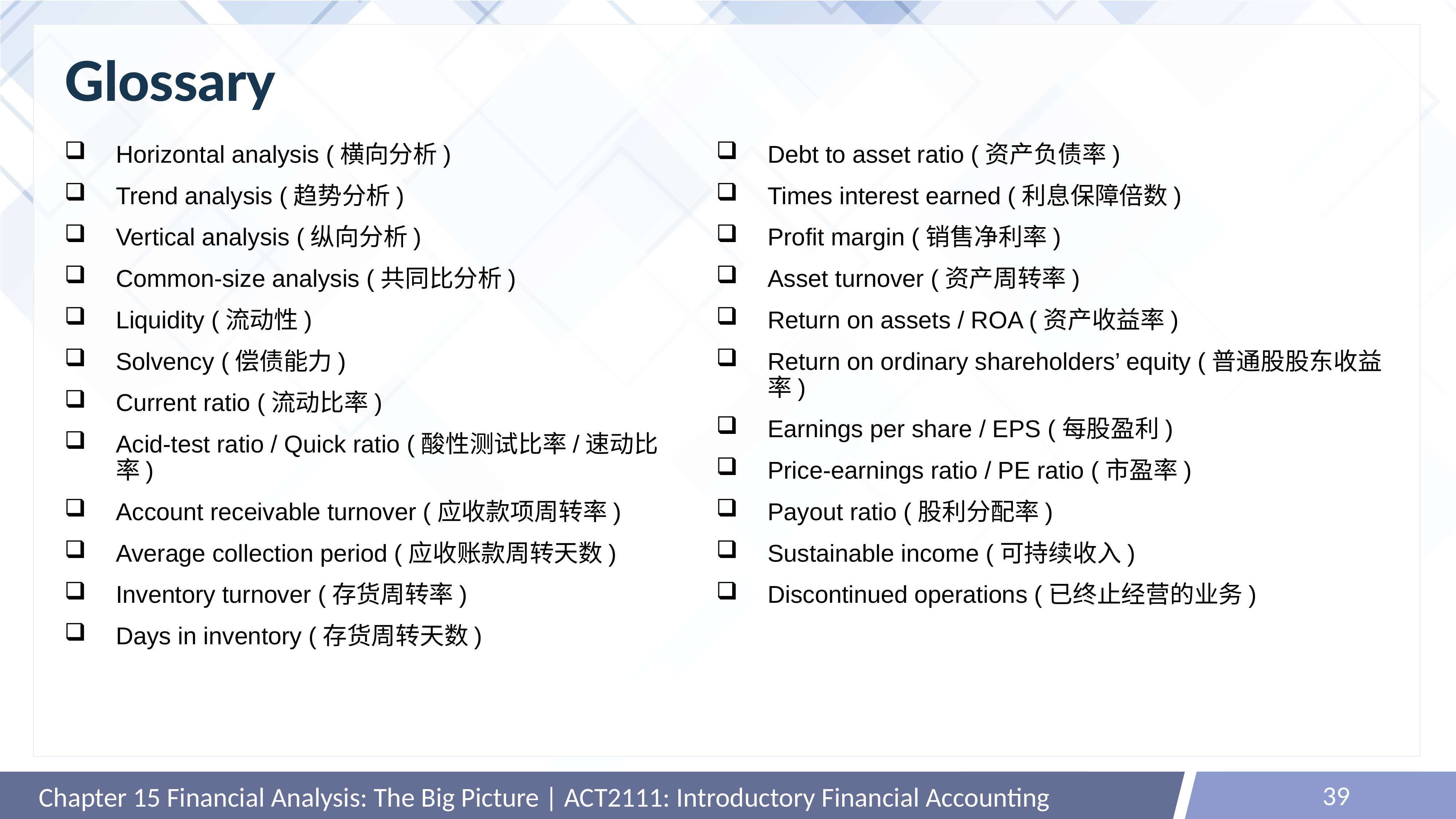

# Glossary
Horizontal analysis (横向分析)
Trend analysis (趋势分析)
Vertical analysis (纵向分析)
Common-size analysis (共同比分析)
Liquidity (流动性)
Solvency (偿债能力)
Current ratio (流动比率)
Acid-test ratio / Quick ratio (酸性测试比率/速动比率)
Account receivable turnover (应收款项周转率)
Average collection period (应收账款周转天数)
Inventory turnover (存货周转率)
Days in inventory (存货周转天数)

Debt to asset ratio (资产负债率)
Times interest earned (利息保障倍数)
Profit margin (销售净利率)
Asset turnover (资产周转率)
Return on assets / ROA (资产收益率)
Return on ordinary shareholders’ equity (普通股股东收益率)
Earnings per share / EPS (每股盈利)
Price-earnings ratio / PE ratio (市盈率)
Payout ratio (股利分配率)
Sustainable income (可持续收入)
Discontinued operations (已终止经营的业务)

39
Chapter 15 Financial Analysis: The Big Picture | ACT2111: Introductory Financial Accounting